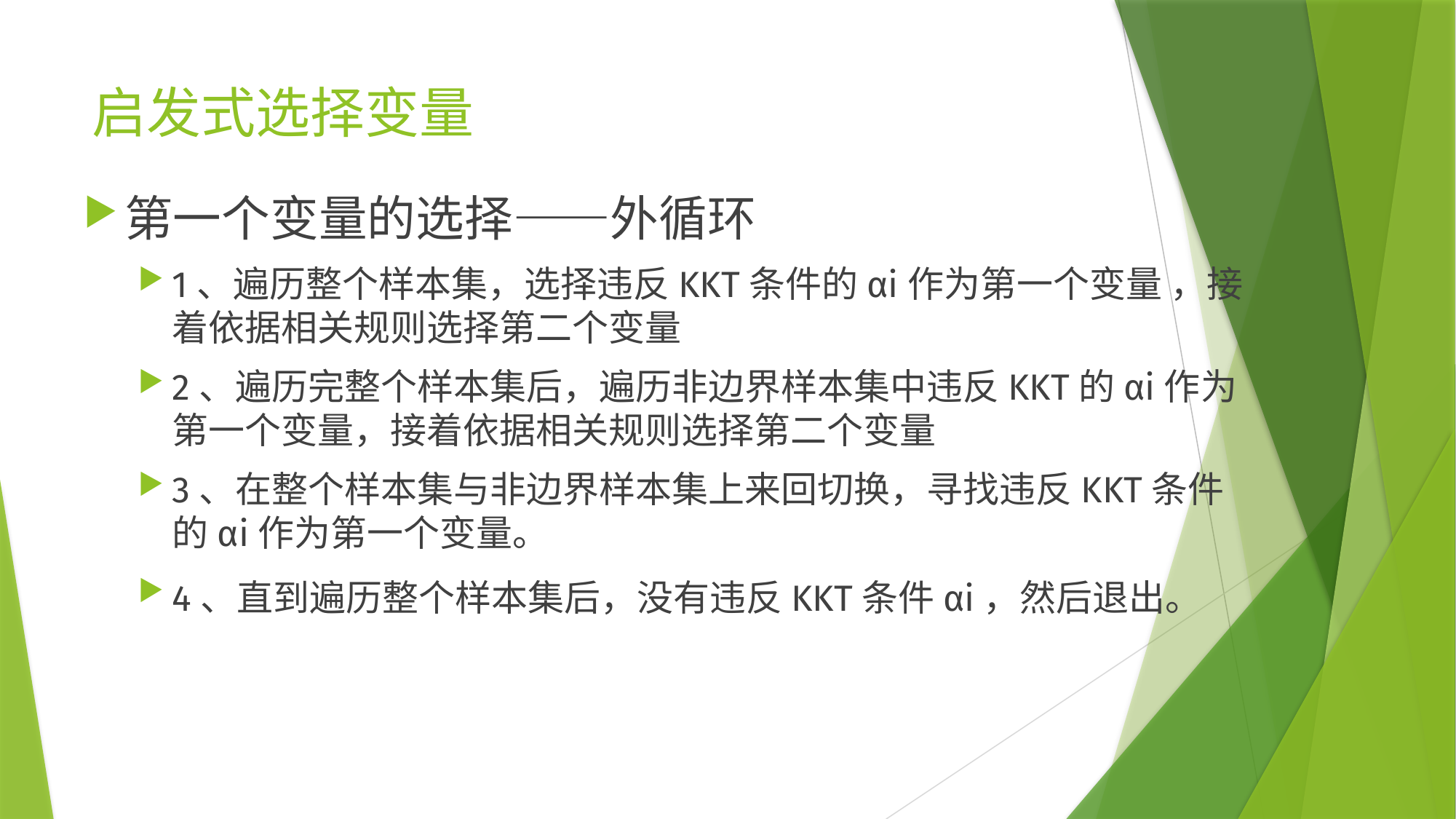

# 启发式选择变量
第一个变量的选择——外循环
1、遍历整个样本集，选择违反KKT条件的αi作为第一个变量 ，接着依据相关规则选择第二个变量
2、遍历完整个样本集后，遍历非边界样本集中违反KKT的αi作为第一个变量，接着依据相关规则选择第二个变量
3、在整个样本集与非边界样本集上来回切换，寻找违反KKT条件的αi作为第一个变量。
4、直到遍历整个样本集后，没有违反KKT条件αi，然后退出。